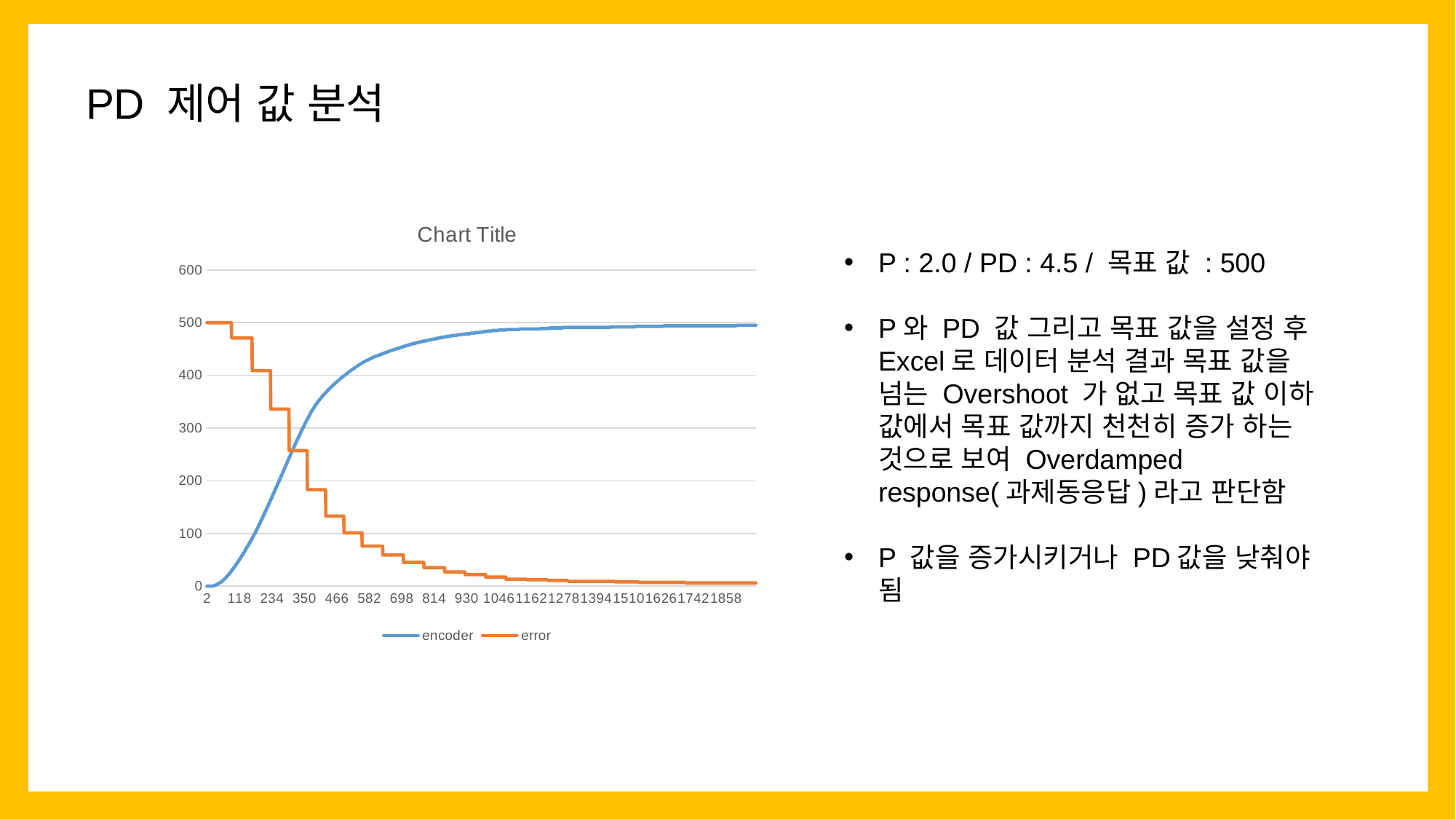

PD 제어 값 분석

### Chart:

| Category |  |  |
|---|---|---|
P : 2.0 / PD : 4.5 / 목표 값 : 500

P와 PD 값 그리고 목표 값을 설정 후 Excel로 데이터 분석 결과 목표 값을 넘는 Overshoot 가 없고 목표 값 이하 값에서 목표 값까지 천천히 증가 하는 것으로 보여 Overdamped response(과제동응답)라고 판단함

P 값을 증가시키거나 PD값을 낮춰야 됨